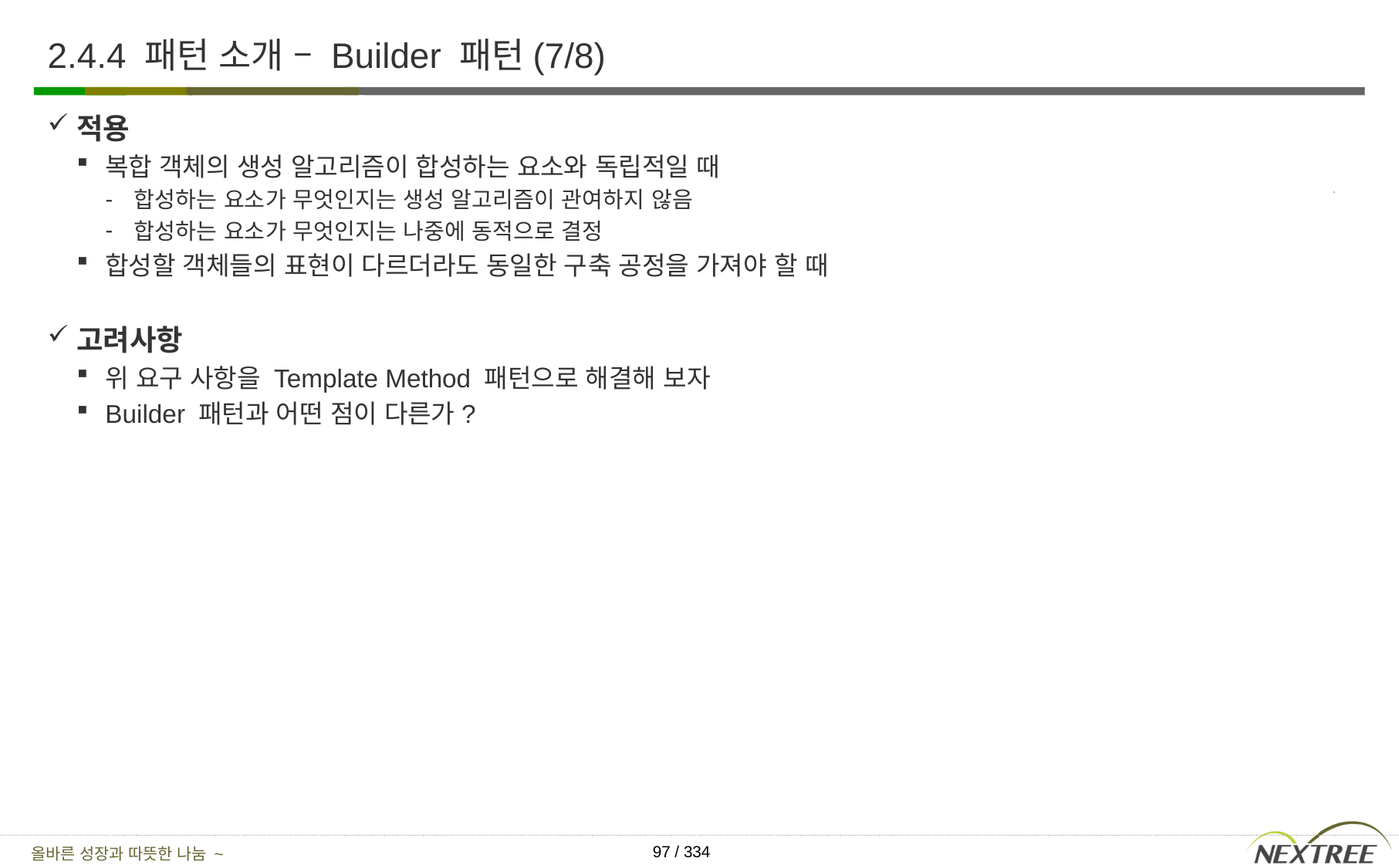

# 2.4.4 패턴 소개 – Builder 패턴(7/8)
적용
복합 객체의 생성 알고리즘이 합성하는 요소와 독립적일 때
합성하는 요소가 무엇인지는 생성 알고리즘이 관여하지 않음
합성하는 요소가 무엇인지는 나중에 동적으로 결정
합성할 객체들의 표현이 다르더라도 동일한 구축 공정을 가져야 할 때

고려사항
위 요구 사항을 Template Method 패턴으로 해결해 보자
Builder 패턴과 어떤 점이 다른가?